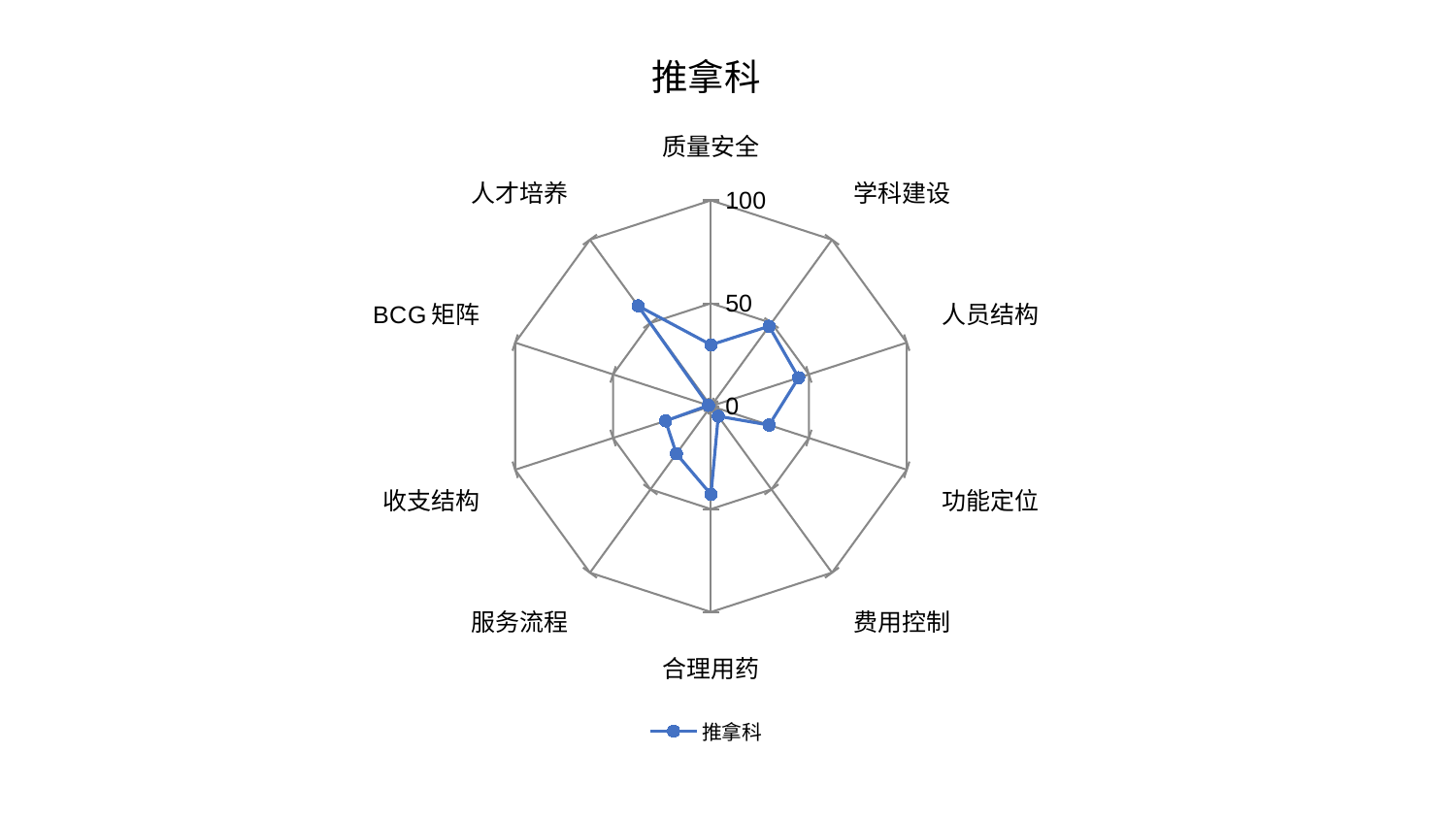

### Chart: 推拿科

| Category | 推拿科 |
|---|---|
| 质量安全 | 29.81855508191895 |
| 学科建设 | 48.008135830255966 |
| 人员结构 | 44.77621388981193 |
| 功能定位 | 29.67911086639135 |
| 费用控制 | 6.0230358126525685 |
| 合理用药 | 42.88120821703246 |
| 服务流程 | 28.5691666876742 |
| 收支结构 | 23.200582007870192 |
| BCG矩阵 | 1.259093462290511 |
| 人才培养 | 60.276265141286665 |
98